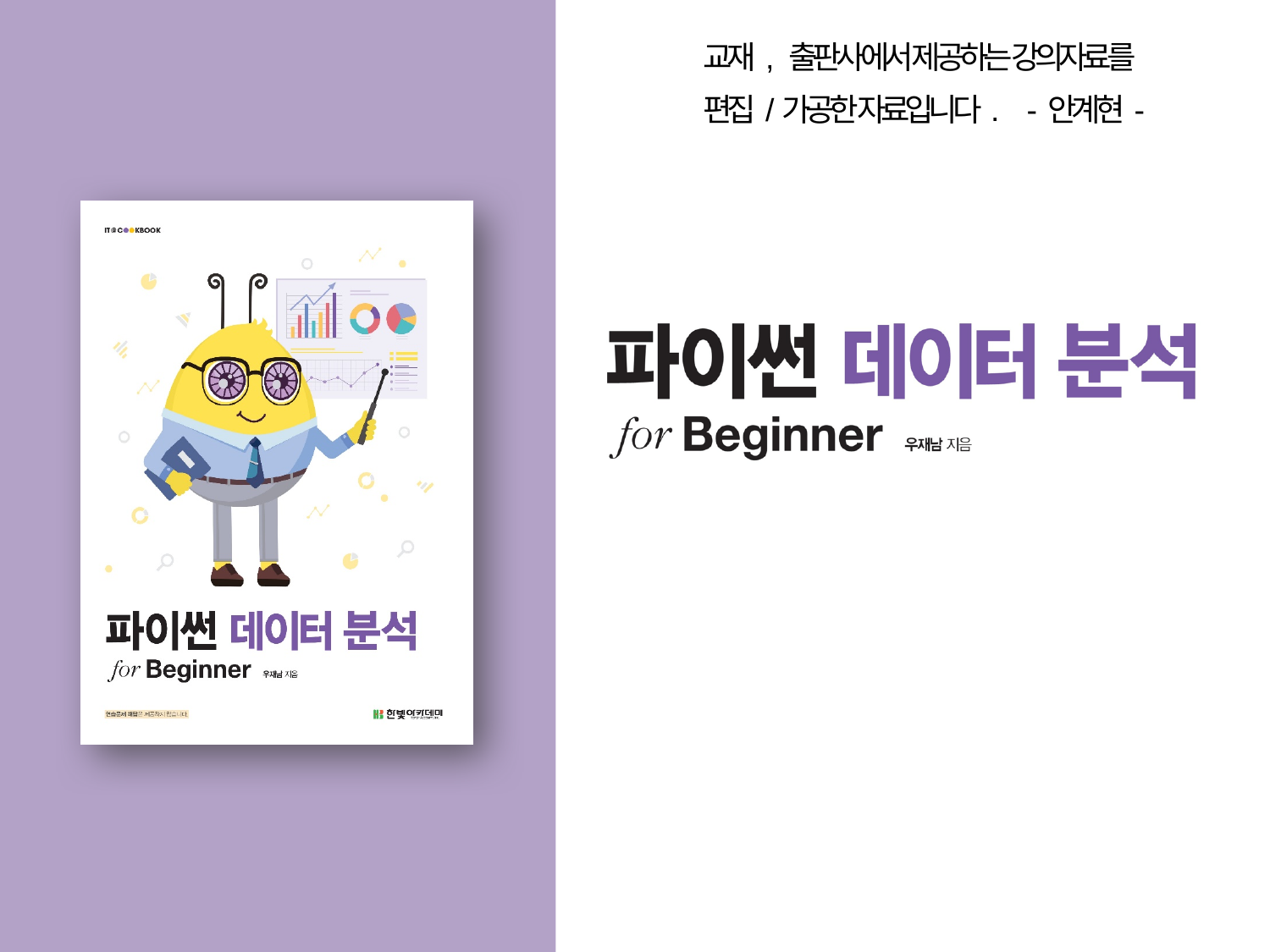

교재,  출판사에서 제공하는 강의자료를
 편집/가공한 자료입니다.         - 안계현-